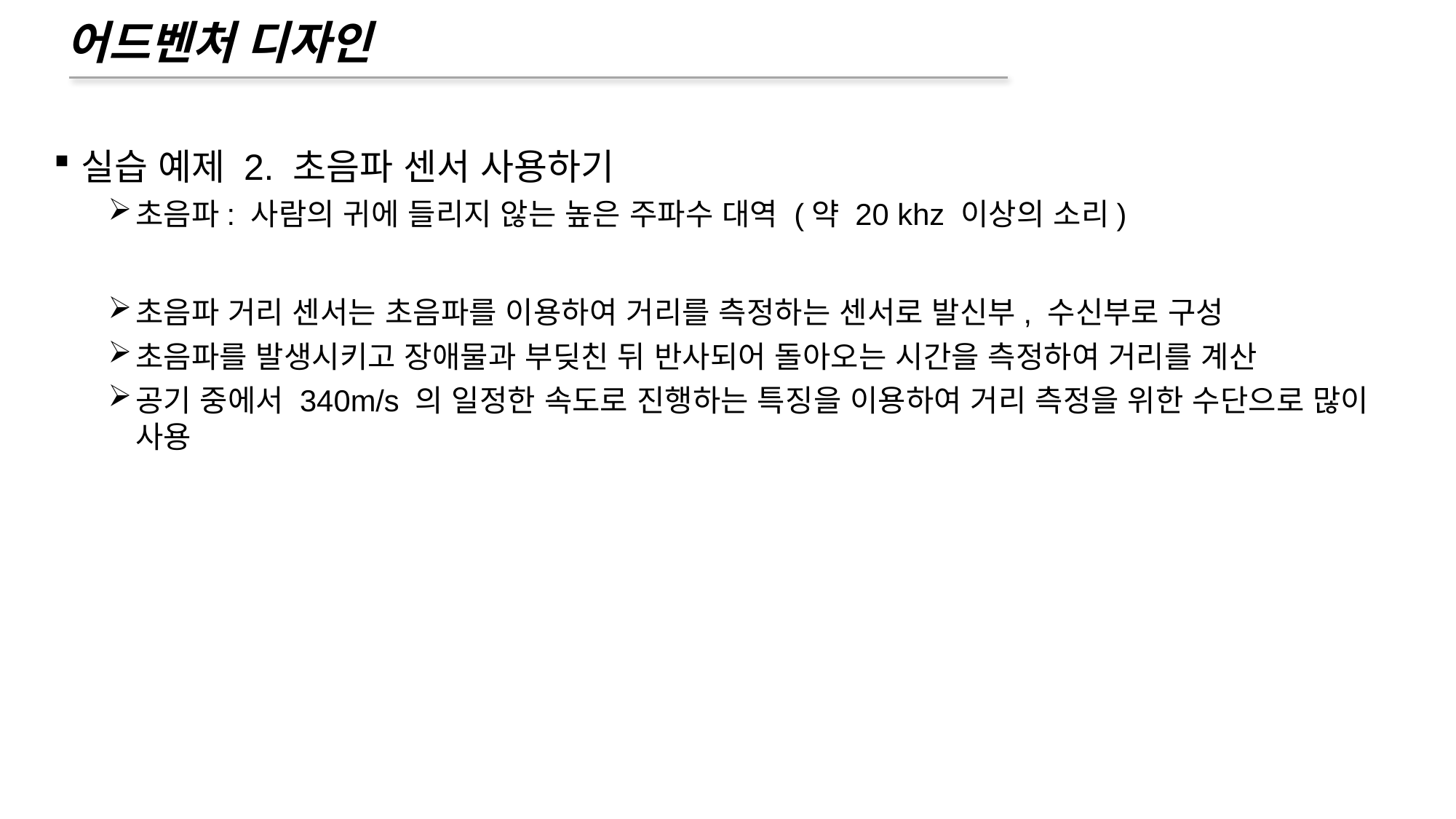

# 어드벤처 디자인
실습 예제 2. 초음파 센서 사용하기
초음파: 사람의 귀에 들리지 않는 높은 주파수 대역 (약 20 khz 이상의 소리)

초음파 거리 센서는 초음파를 이용하여 거리를 측정하는 센서로 발신부, 수신부로 구성
초음파를 발생시키고 장애물과 부딪친 뒤 반사되어 돌아오는 시간을 측정하여 거리를 계산
공기 중에서 340m/s 의 일정한 속도로 진행하는 특징을 이용하여 거리 측정을 위한 수단으로 많이 사용